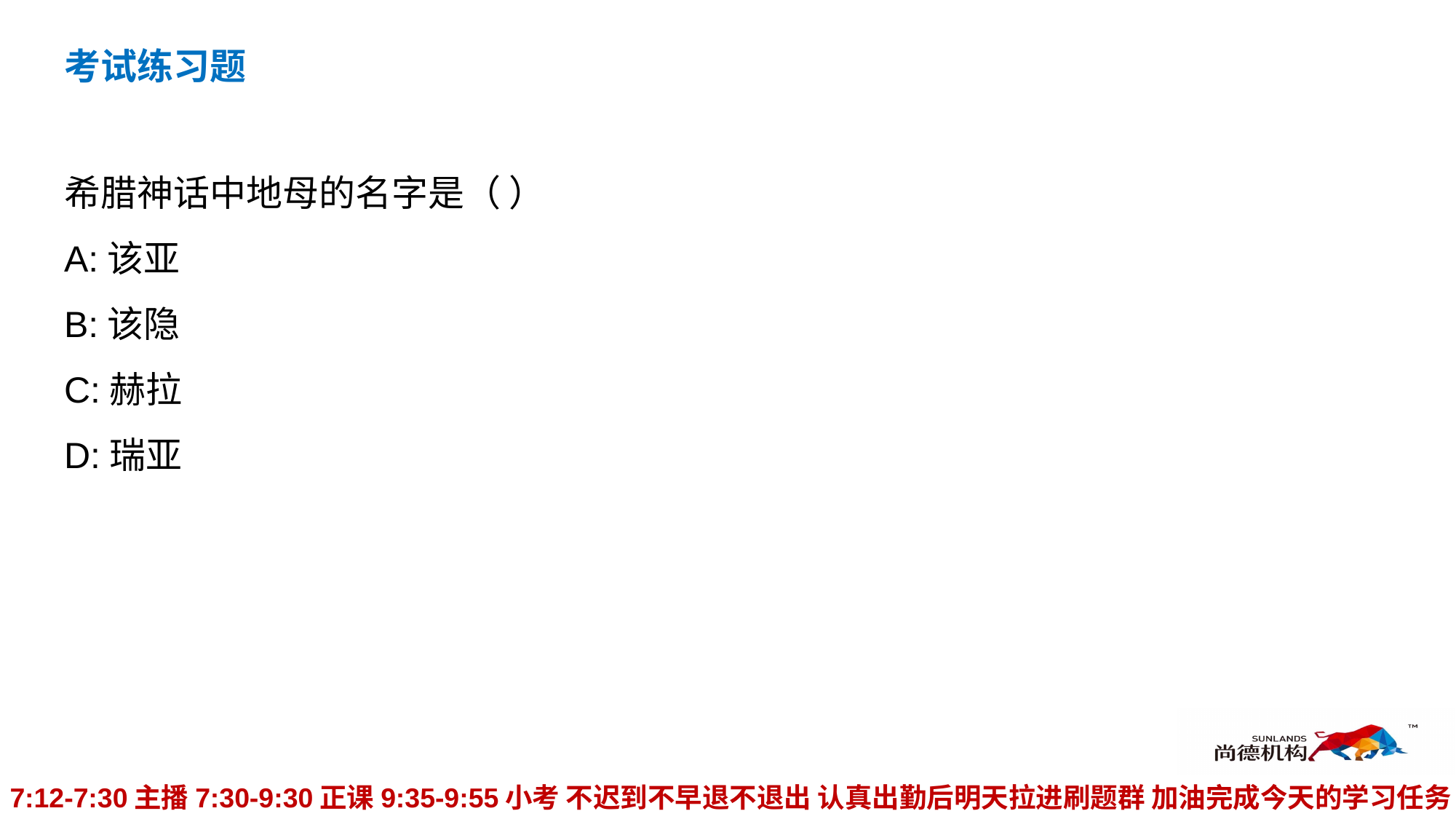

考试练习题
希腊神话中地母的名字是（ ）
A:该亚
B:该隐
C:赫拉
D:瑞亚